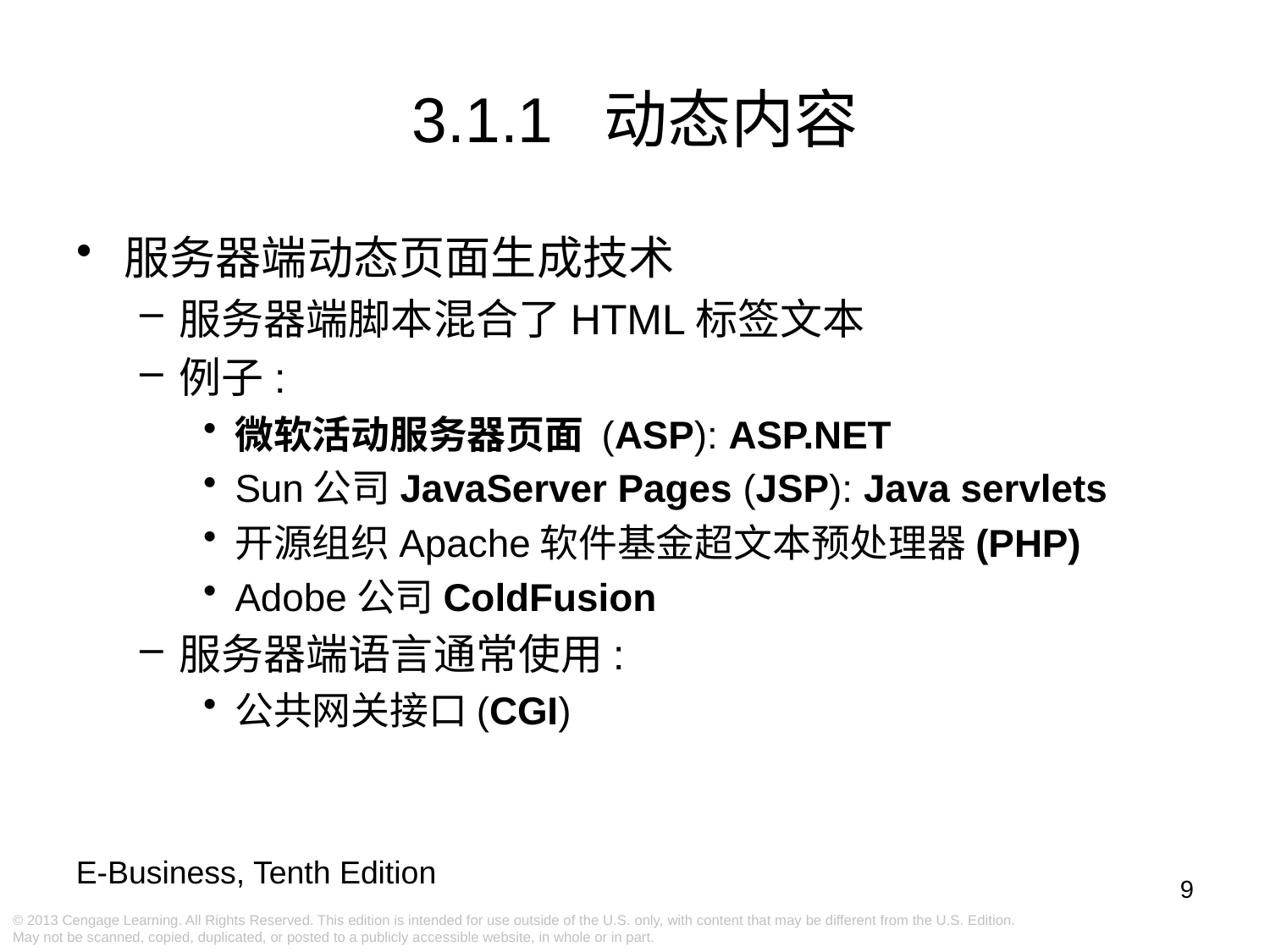

# 3.1.1  动态内容
服务器端动态页面生成技术
服务器端脚本混合了HTML标签文本
例子:
微软活动服务器页面 (ASP): ASP.NET
Sun公司JavaServer Pages (JSP): Java servlets
开源组织Apache软件基金超文本预处理器(PHP)
Adobe公司ColdFusion
服务器端语言通常使用:
公共网关接口(CGI)
9